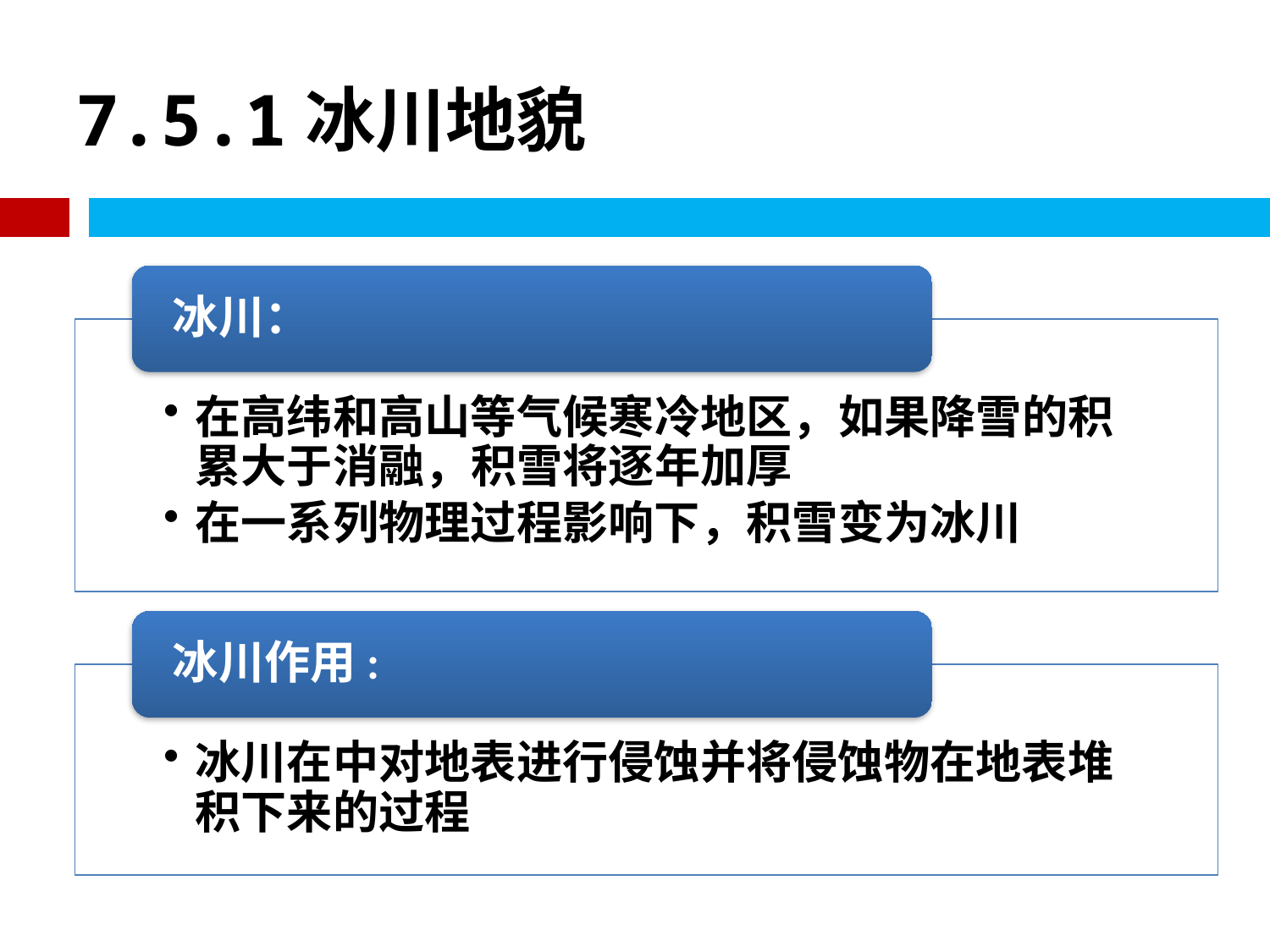

# 7.5.1冰川地貌
在高纬和高山等气候寒冷地区，如果降雪的积累大于消融，积雪将逐年加厚
在一系列物理过程影响下，积雪变为冰川
冰川：
冰川在中对地表进行侵蚀并将侵蚀物在地表堆积下来的过程
冰川作用: